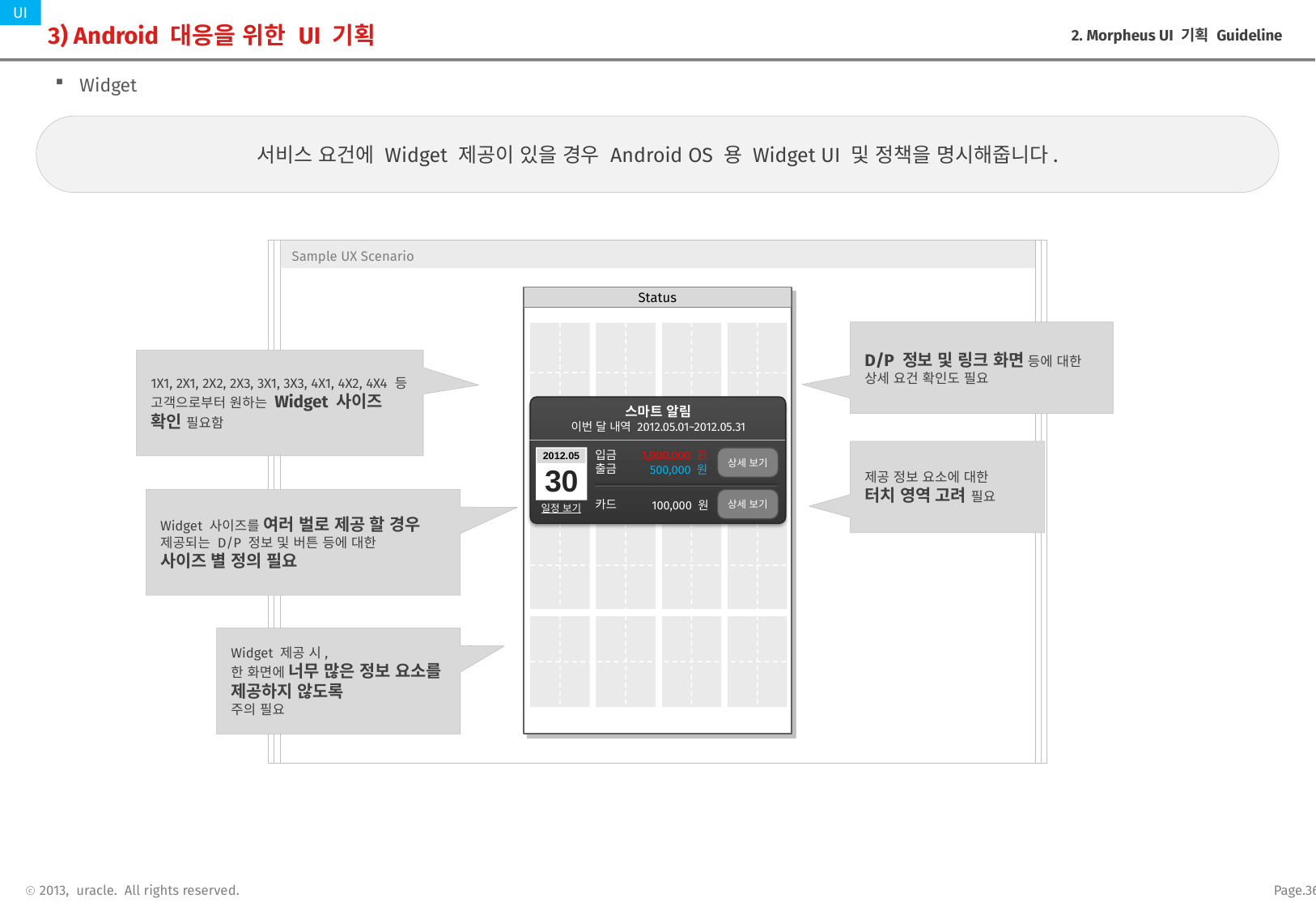

# 3) Android 대응을 위한 UI 기획
2. Morpheus UI 기획 Guideline
Widget
서비스 요건에 Widget 제공이 있을 경우 Android OS 용 Widget UI 및 정책을 명시해줍니다.
Status

D/P 정보 및 링크 화면 등에 대한 상세 요건 확인도 필요

1X1, 2X1, 2X2, 2X3, 3X1, 3X3, 4X1, 4X2, 4X4 등 고객으로부터 원하는 Widget 사이즈 확인 필요함

스마트 알림
이번 달 내역 2012.05.01~2012.05.31
  1,000,000 원
500,000 원
입금
출금
상세 보기
상세 보기
  100,000 원
카드
30
2012.05
일정 보기
제공 정보 요소에 대한
터치 영역 고려 필요
Widget 사이즈를 여러 벌로 제공 할 경우
제공되는 D/P 정보 및 버튼 등에 대한
사이즈 별 정의 필요
Widget 제공 시,
한 화면에 너무 많은 정보 요소를 제공하지 않도록
주의 필요